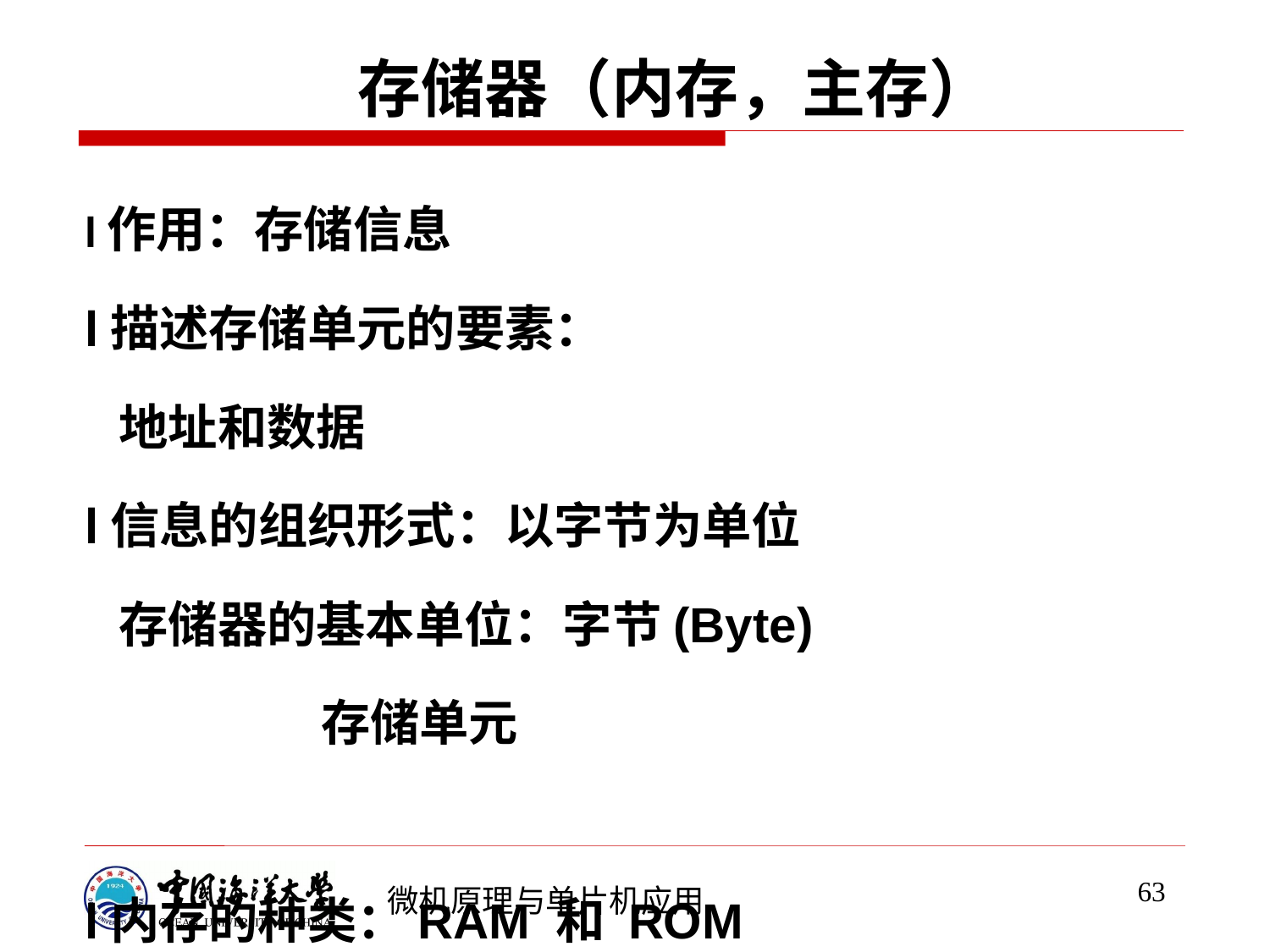

# 存储器（内存，主存）
l作用：存储信息
l描述存储单元的要素：
  地址和数据
l信息的组织形式：以字节为单位
  存储器的基本单位：字节(Byte)
                    存储单元

l内存的种类：RAM 和 ROM
l内存与外存的区别
性能指标：容量和速度

63